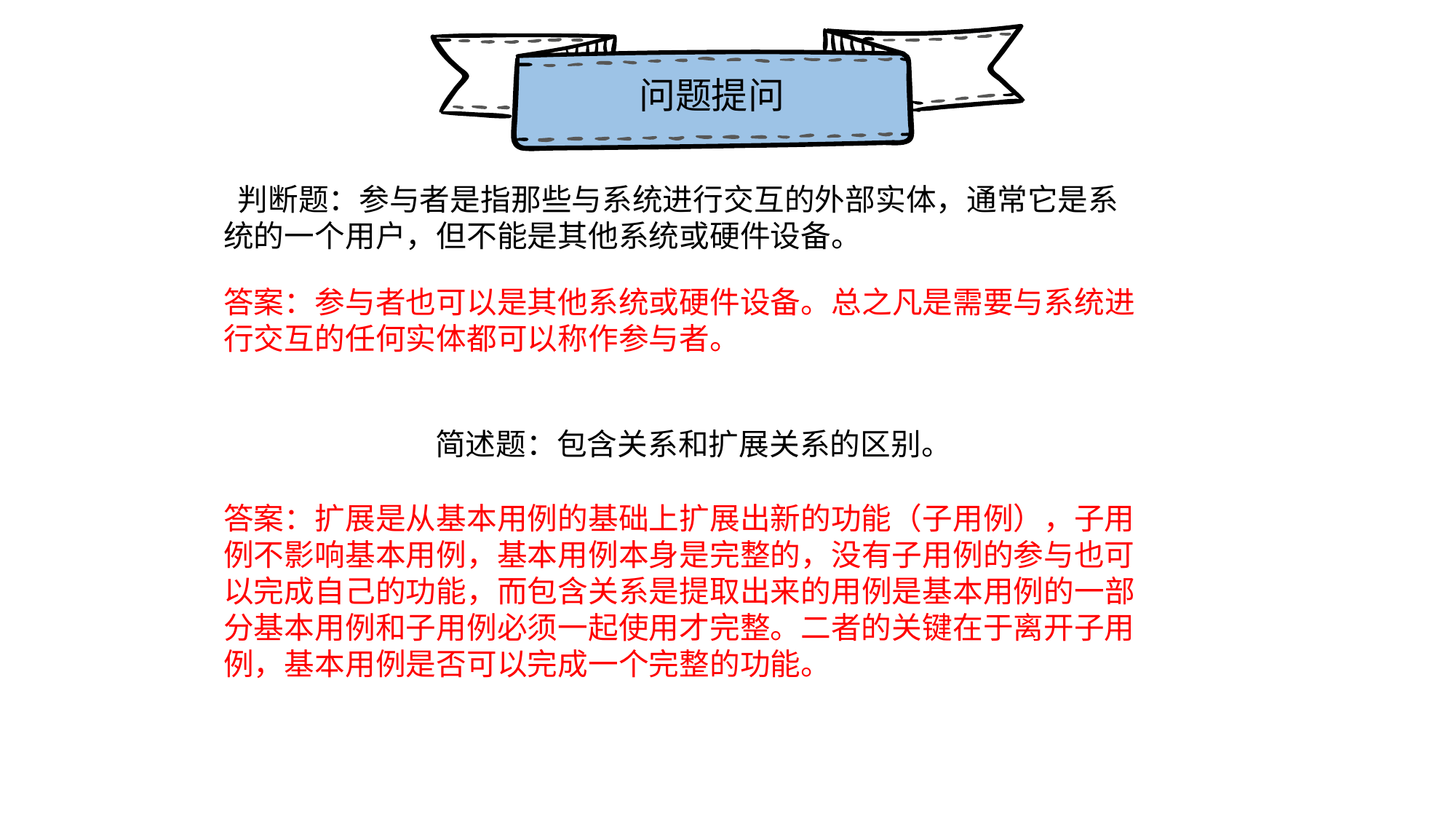

问题提问
 判断题：参与者是指那些与系统进行交互的外部实体，通常它是系统的一个用户，但不能是其他系统或硬件设备。
答案：参与者也可以是其他系统或硬件设备。总之凡是需要与系统进行交互的任何实体都可以称作参与者。
简述题：包含关系和扩展关系的区别。
答案：扩展是从基本用例的基础上扩展出新的功能（子用例），子用例不影响基本用例，基本用例本身是完整的，没有子用例的参与也可以完成自己的功能，而包含关系是提取出来的用例是基本用例的一部分基本用例和子用例必须一起使用才完整。二者的关键在于离开子用例，基本用例是否可以完成一个完整的功能。